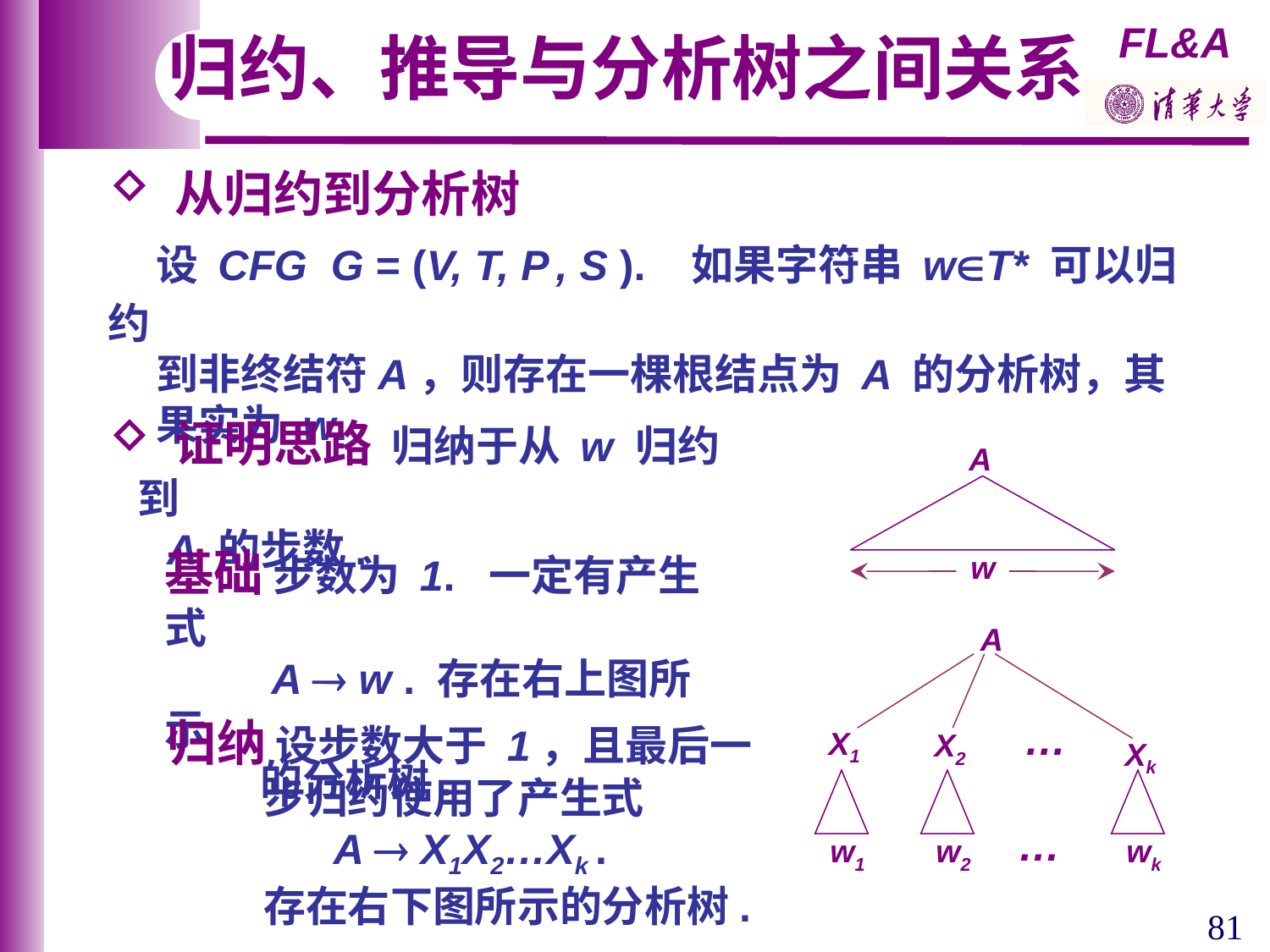

归约、推导与分析树之间关系
 从归约到分析树

    设 CFG  G = (V, T, P , S ).   如果字符串 w∈T* 可以归约
    到非终结符A，则存在一棵根结点为 A 的分析树，其
    果实为 w.
 证明思路  归纳于从 w 归约到
     A 的步数.
A

w

基础 步数为 1.  一定有产生式
         A → w . 存在右上图所示
         的分析树.
A

…
X1
X2
Xk

…
w1
w2
wk
归纳 设步数大于 1，且最后一
         步归约使用了产生式
              A → X1X2…Xk .
         存在右下图所示的分析树.
81